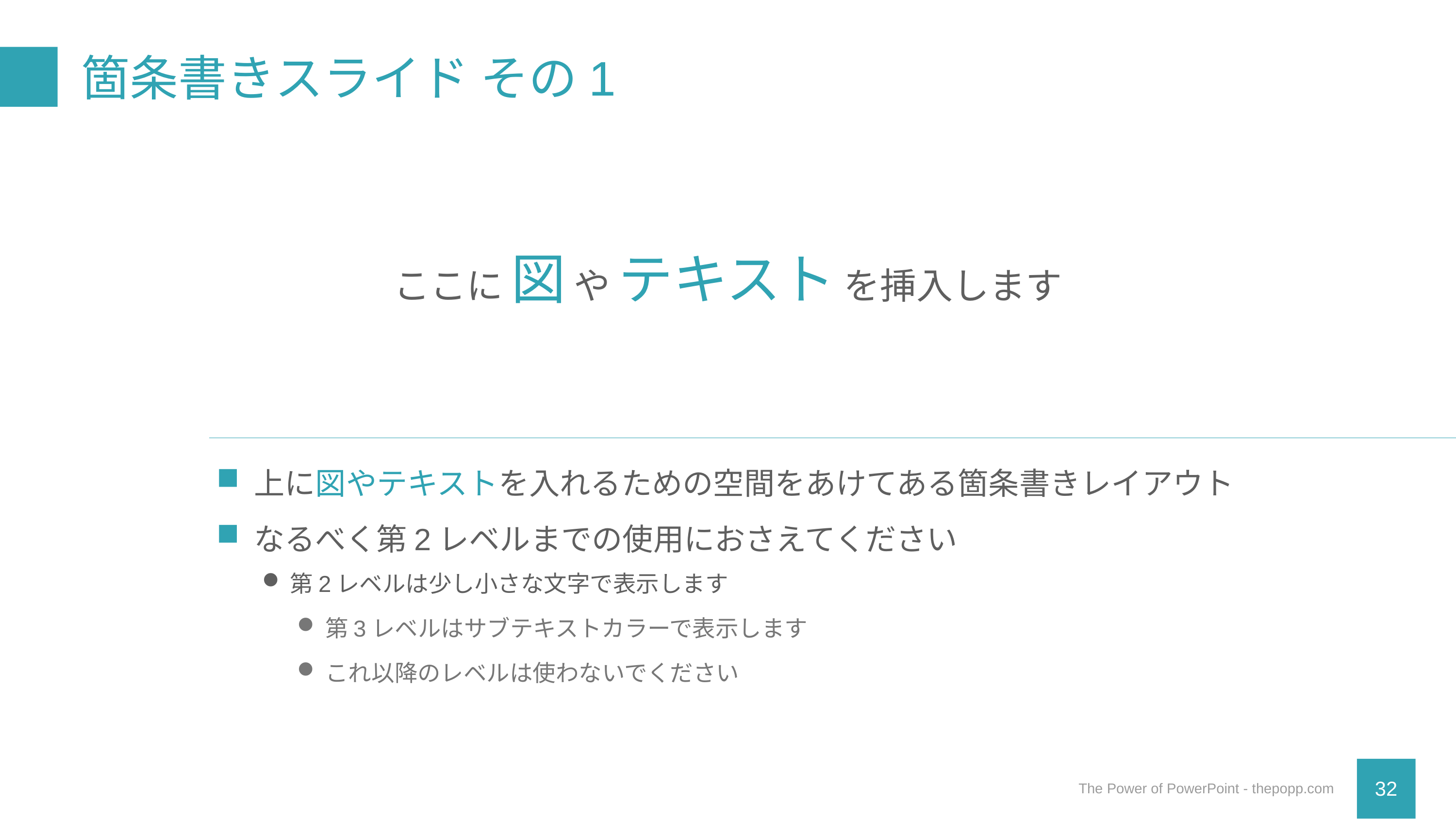

# 箇条書きスライド その1
ここに 図 や テキスト を挿入します
上に図やテキストを入れるための空間をあけてある箇条書きレイアウト
なるべく第2レベルまでの使用におさえてください
第2レベルは少し小さな文字で表示します
第3レベルはサブテキストカラーで表示します
これ以降のレベルは使わないでください
The Power of PowerPoint - thepopp.com
32